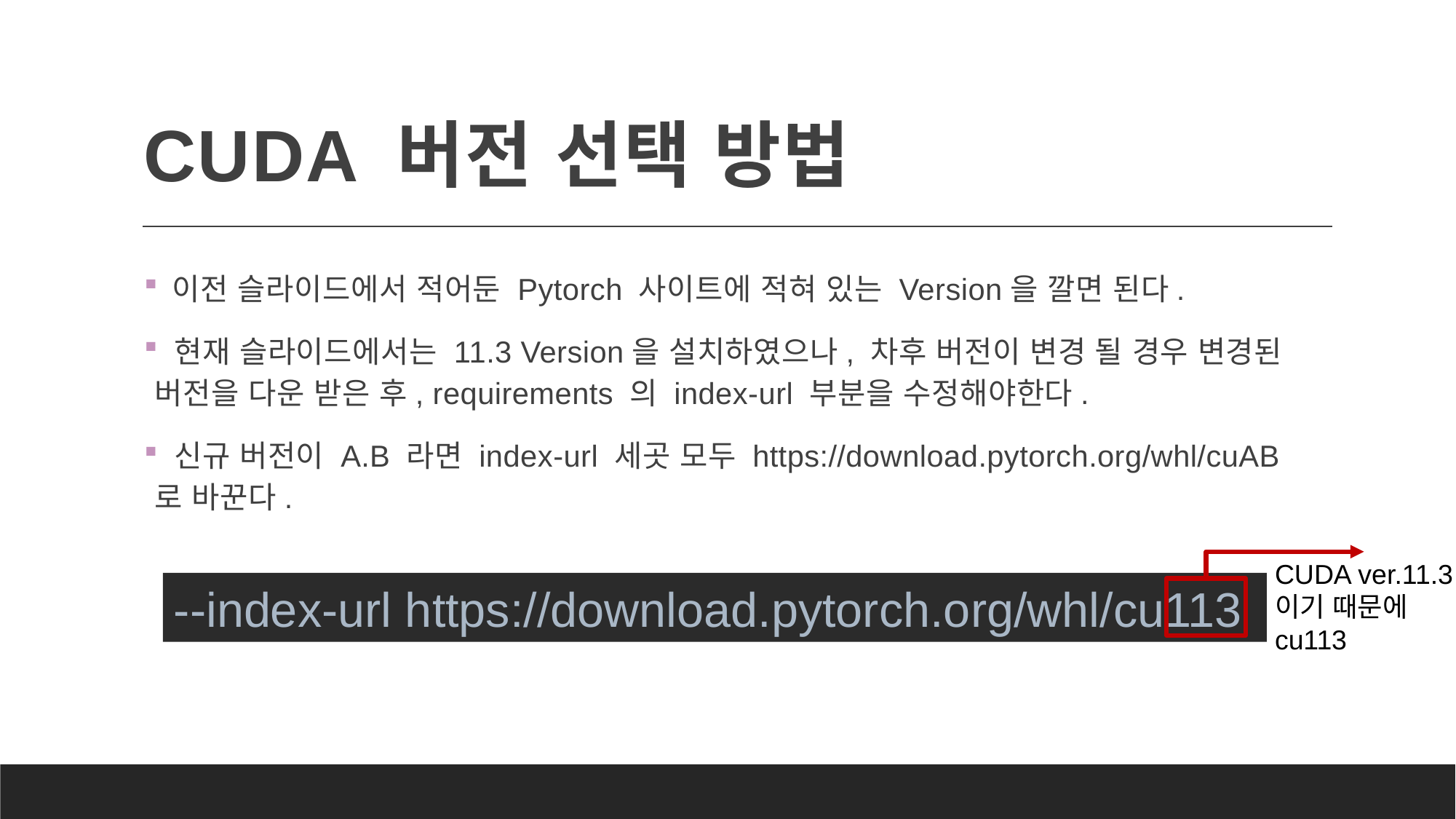

# CUDA 버전 선택 방법
 이전 슬라이드에서 적어둔 Pytorch 사이트에 적혀 있는 Version을 깔면 된다.
 현재 슬라이드에서는 11.3 Version을 설치하였으나, 차후 버전이 변경 될 경우 변경된 버전을 다운 받은 후, requirements 의 index-url 부분을 수정해야한다.
 신규 버전이 A.B 라면 index-url 세곳 모두 https://download.pytorch.org/whl/cuAB 로 바꾼다.
--index-url https://download.pytorch.org/whl/cu113
CUDA ver.11.3
이기 때문에
cu113